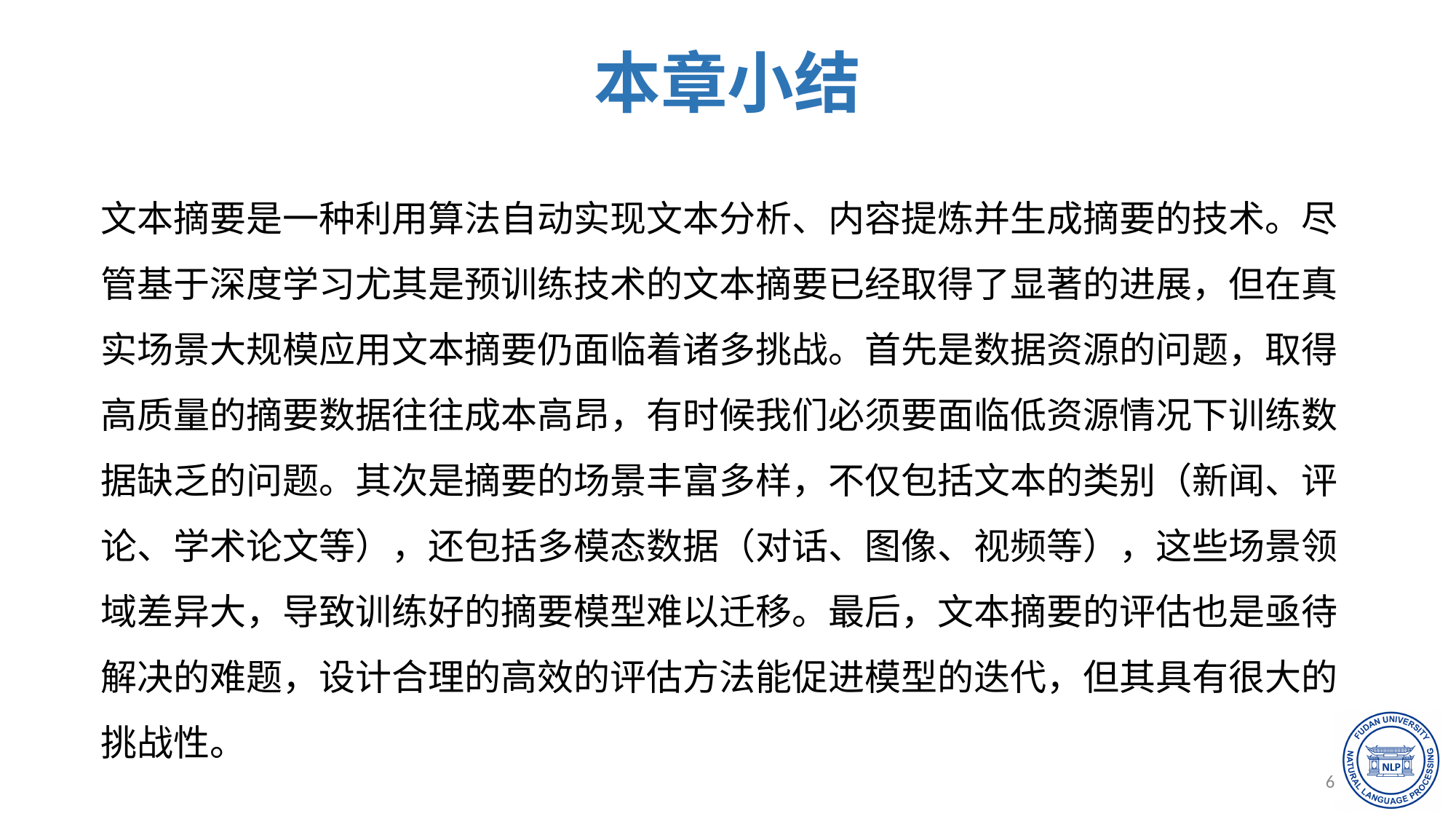

本章小结
哎呀小小草
专业设计
文本摘要是一种利用算法自动实现文本分析、内容提炼并生成摘要的技术。尽管基于深度学习尤其是预训练技术的文本摘要已经取得了显著的进展，但在真实场景大规模应用文本摘要仍面临着诸多挑战。首先是数据资源的问题，取得高质量的摘要数据往往成本高昂，有时候我们必须要面临低资源情况下训练数据缺乏的问题。其次是摘要的场景丰富多样，不仅包括文本的类别（新闻、评论、学术论文等），还包括多模态数据（对话、图像、视频等），这些场景领域差异大，导致训练好的摘要模型难以迁移。最后，文本摘要的评估也是亟待解决的难题，设计合理的高效的评估方法能促进模型的迭代，但其具有很大的挑战性。
2015
哎呀小小草演示设计
66